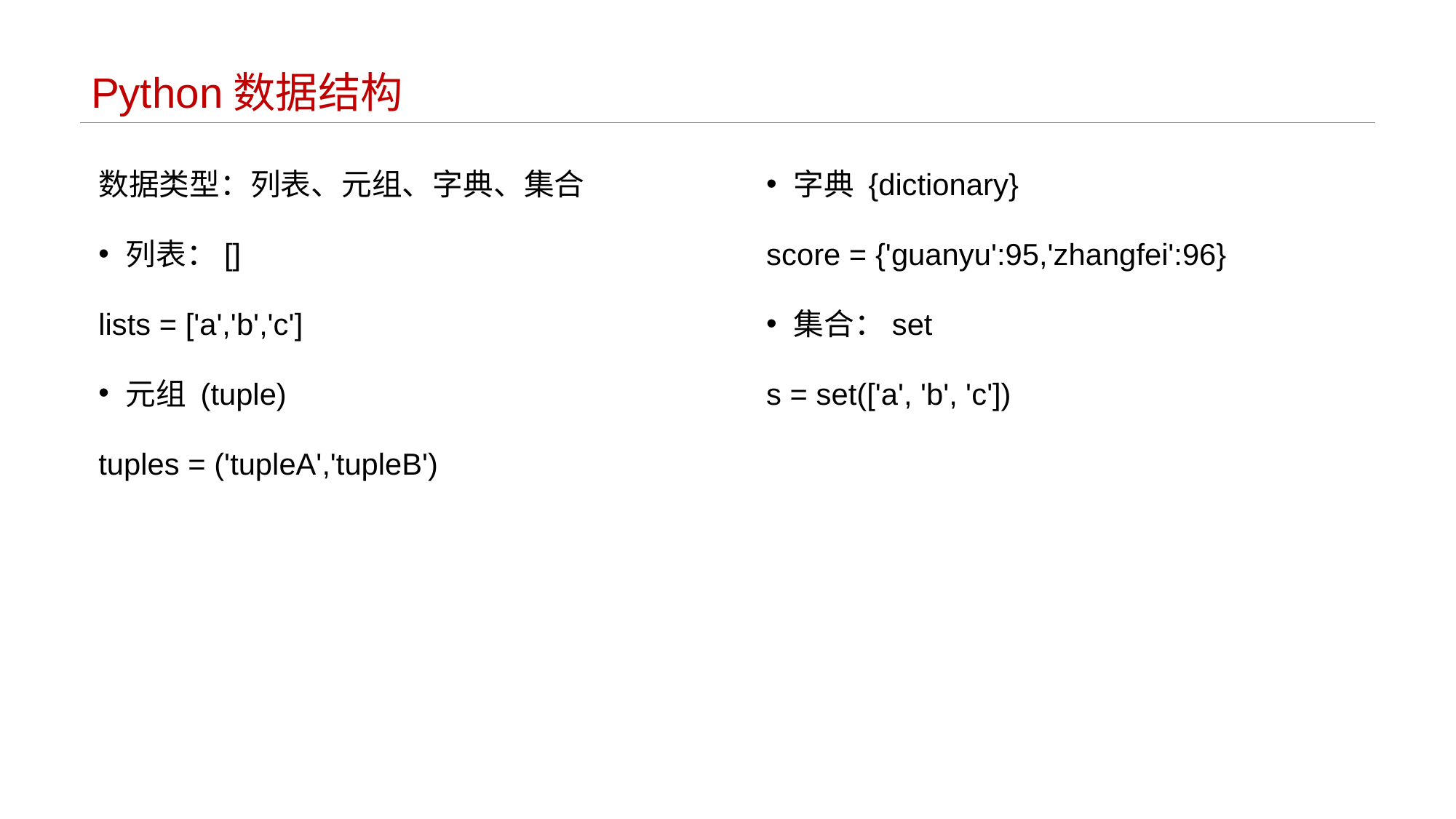

# Python数据结构
数据类型：列表、元组、字典、集合
列表：[]
lists = ['a','b','c']
元组 (tuple)
tuples = ('tupleA','tupleB')

字典 {dictionary}
score = {'guanyu':95,'zhangfei':96}
集合：set
s = set(['a', 'b', 'c'])